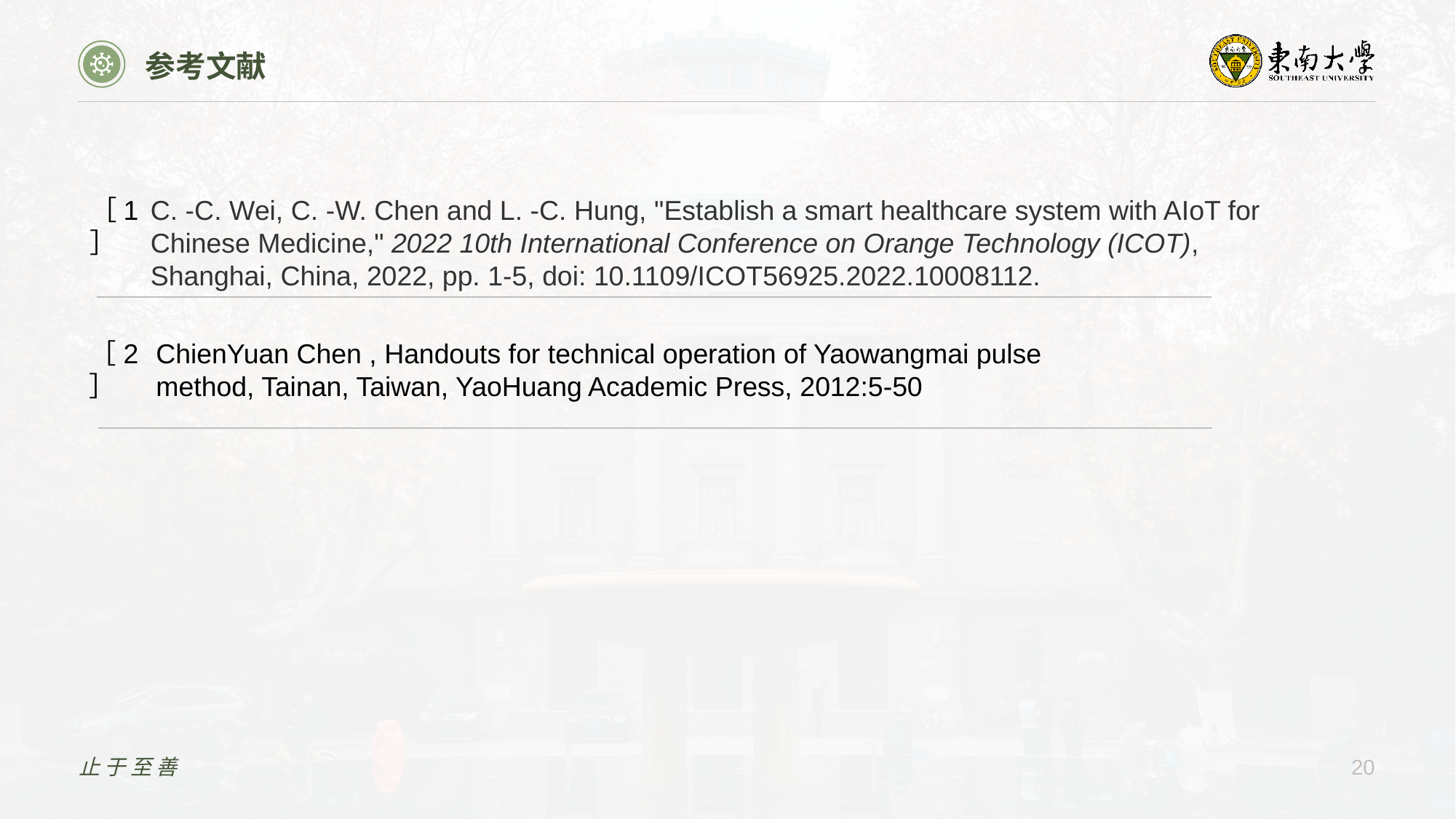

参考文献
C. -C. Wei, C. -W. Chen and L. -C. Hung, "Establish a smart healthcare system with AIoT for Chinese Medicine," 2022 10th International Conference on Orange Technology (ICOT), Shanghai, China, 2022, pp. 1-5, doi: 10.1109/ICOT56925.2022.10008112.
［1］
ChienYuan Chen , Handouts for technical operation of Yaowangmai pulse method, Tainan, Taiwan, YaoHuang Academic Press, 2012:5-50
［2］
止于至善
20